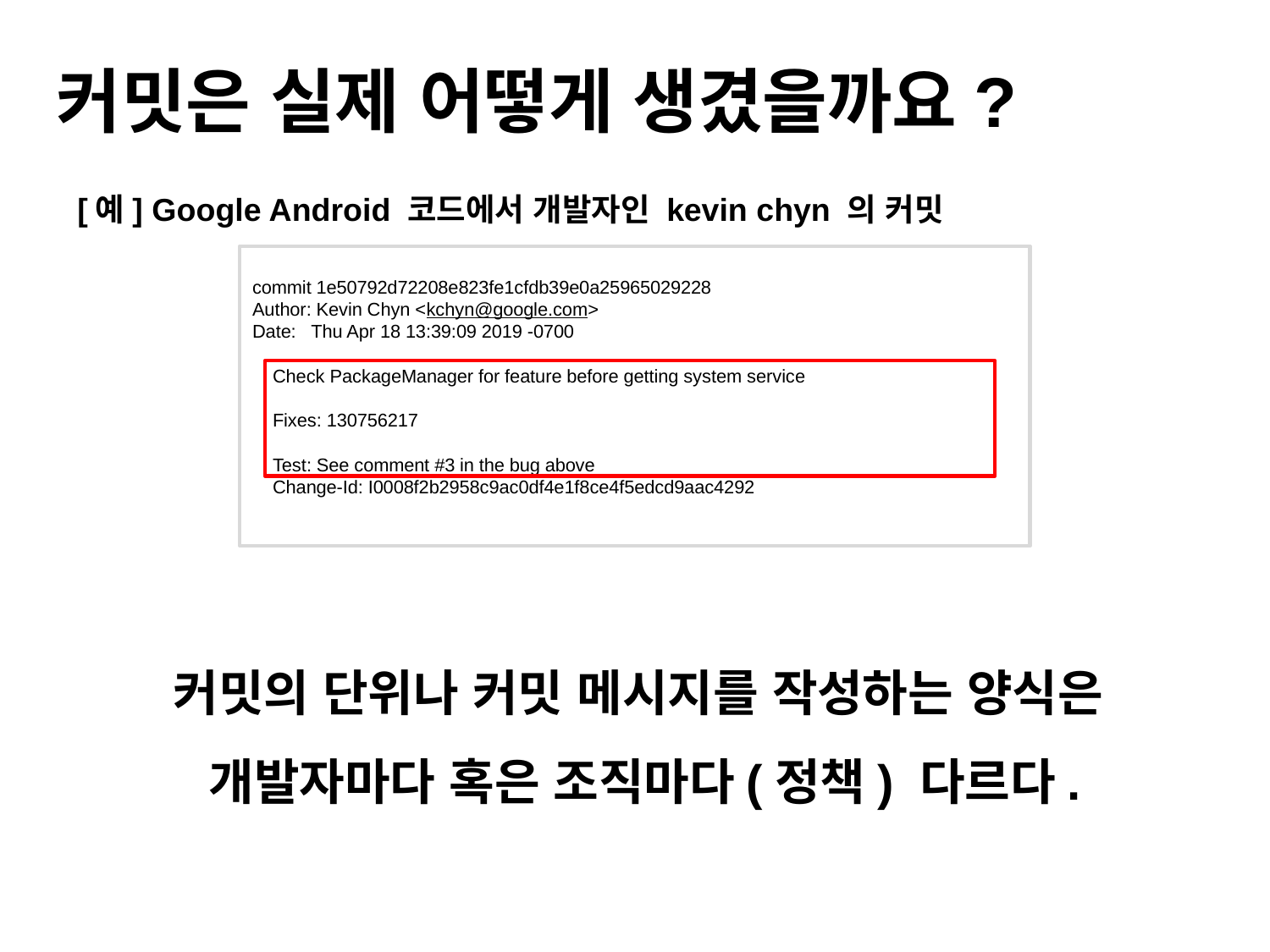

#
커밋은 실제 어떻게 생겼을까요?
[예] Google Android 코드에서 개발자인 kevin chyn 의 커밋
commit 1e50792d72208e823fe1cfdb39e0a25965029228
Author: Kevin Chyn <kchyn@google.com>
Date:   Thu Apr 18 13:39:09 2019 -0700

    Check PackageManager for feature before getting system service

    Fixes: 130756217

    Test: See comment #3 in the bug above
    Change-Id: I0008f2b2958c9ac0df4e1f8ce4f5edcd9aac4292

커밋의 단위나 커밋 메시지를 작성하는 양식은
개발자마다 혹은 조직마다(정책) 다르다.